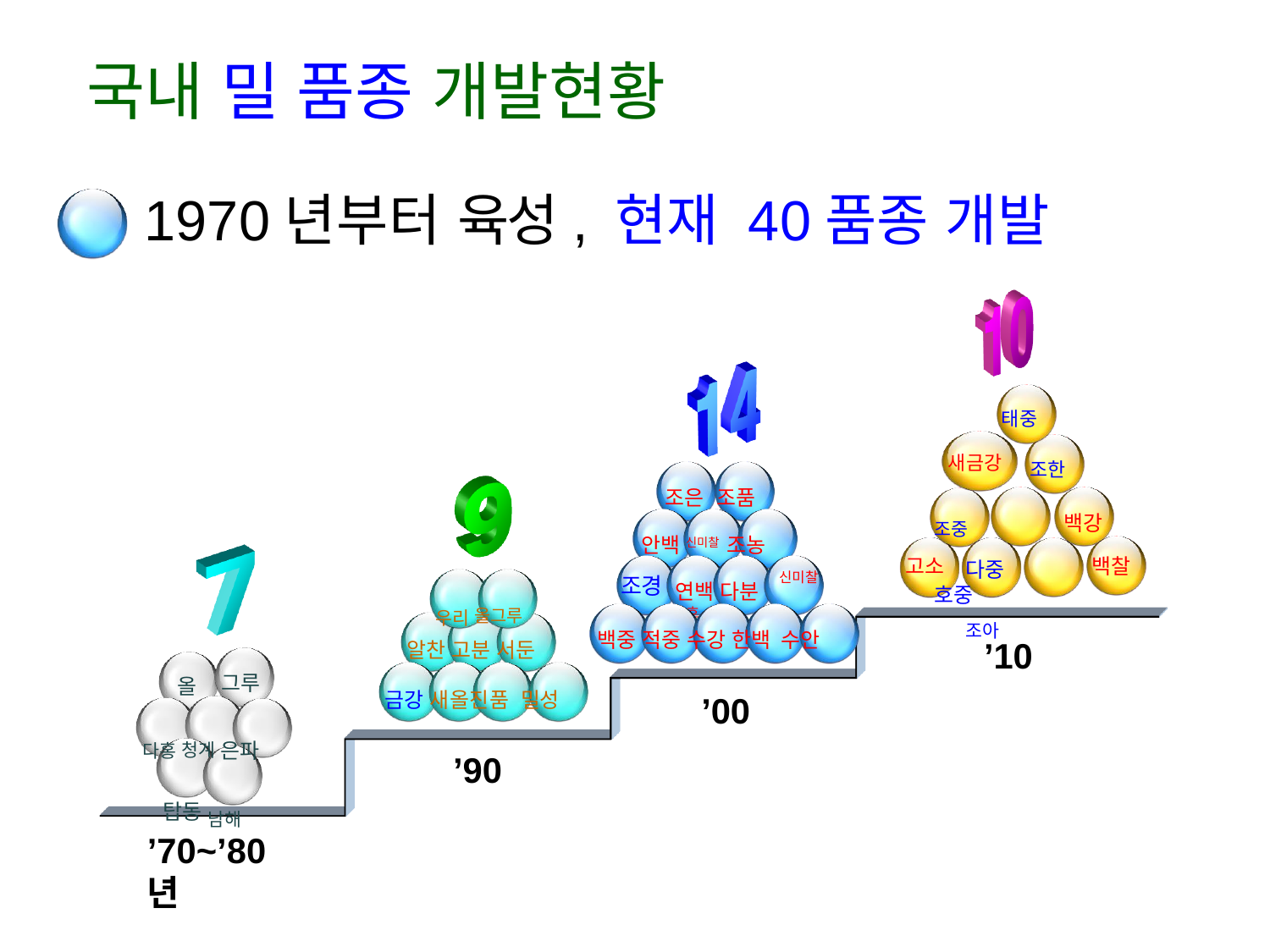

# 국내 밀 품종 개발현황
1970년부터 육성, 현재 40품종 개발

태중

새금강
조한

조은 조품

조중	호중

백강
안백 신미찰 조농
신미찰

고소
백찰

다중	조아

조경
연백 다분	1호
우리 올그루

백중 적중 수강 한백 수안
’10
알찬 고분 서둔

그루
올
금강 새올진품 밀성
’00

다홍 청계 은파  탑동 남해
’90
’70~’80년